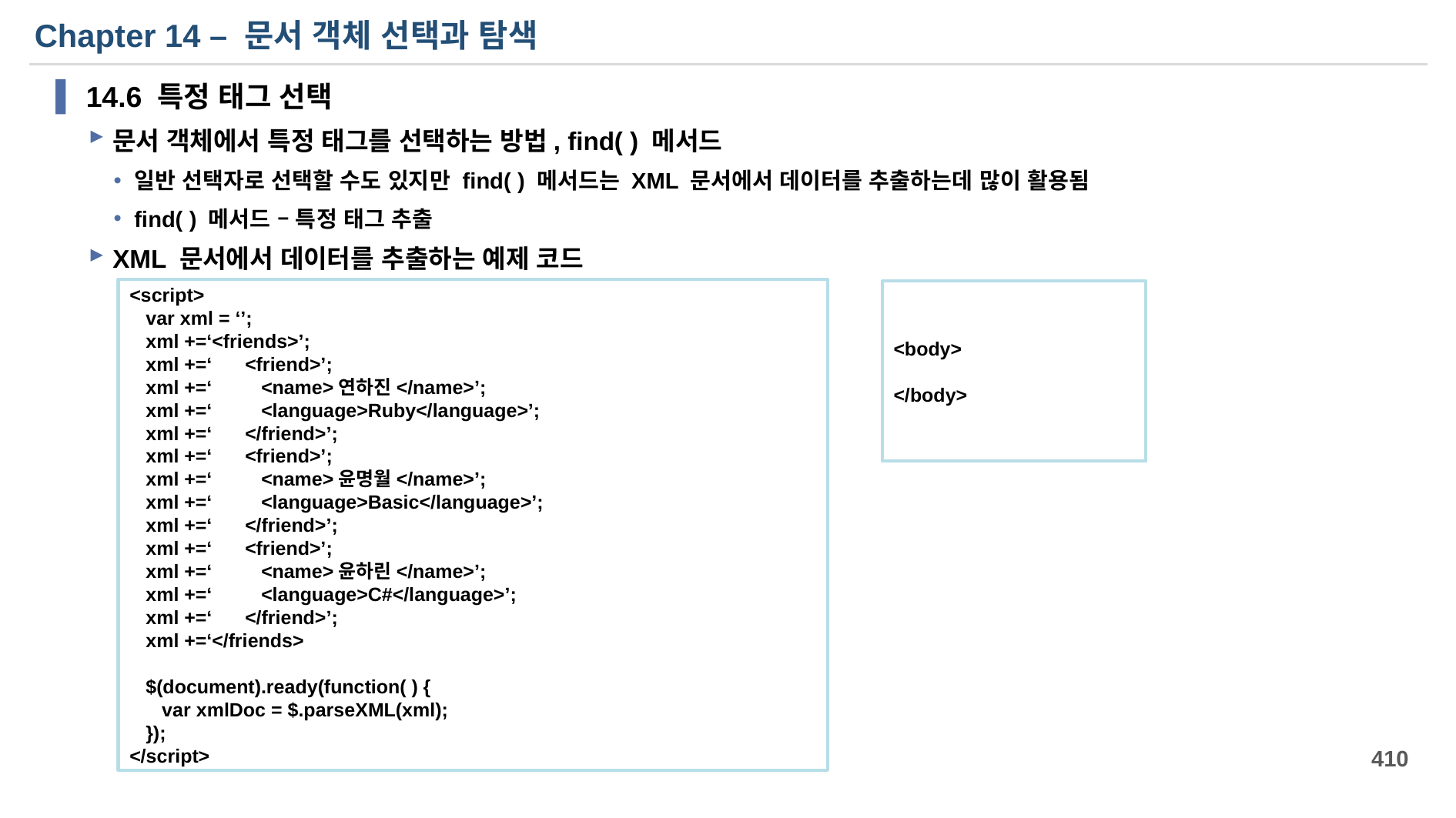

# Chapter 14 – 문서 객체 선택과 탐색
14.6 특정 태그 선택
문서 객체에서 특정 태그를 선택하는 방법, find( ) 메서드
일반 선택자로 선택할 수도 있지만 find( ) 메서드는 XML 문서에서 데이터를 추출하는데 많이 활용됨
find( ) 메서드 – 특정 태그 추출
XML 문서에서 데이터를 추출하는 예제 코드
<script>
   var xml = ‘’;
   xml +=‘<friends>’;
   xml +=‘	<friend>’;
   xml +=‘	   <name>연하진</name>’;
   xml +=‘	   <language>Ruby</language>’;
   xml +=‘	</friend>’;
   xml +=‘	<friend>’;
   xml +=‘	   <name>윤명월</name>’;
   xml +=‘	   <language>Basic</language>’;
   xml +=‘	</friend>’;
   xml +=‘	<friend>’;
   xml +=‘	   <name>윤하린</name>’;
   xml +=‘	   <language>C#</language>’;
   xml +=‘	</friend>’;
   xml +=‘</friends>

   $(document).ready(function( ) {
      var xmlDoc = $.parseXML(xml);
   });
</script>
<body>

</body>
410